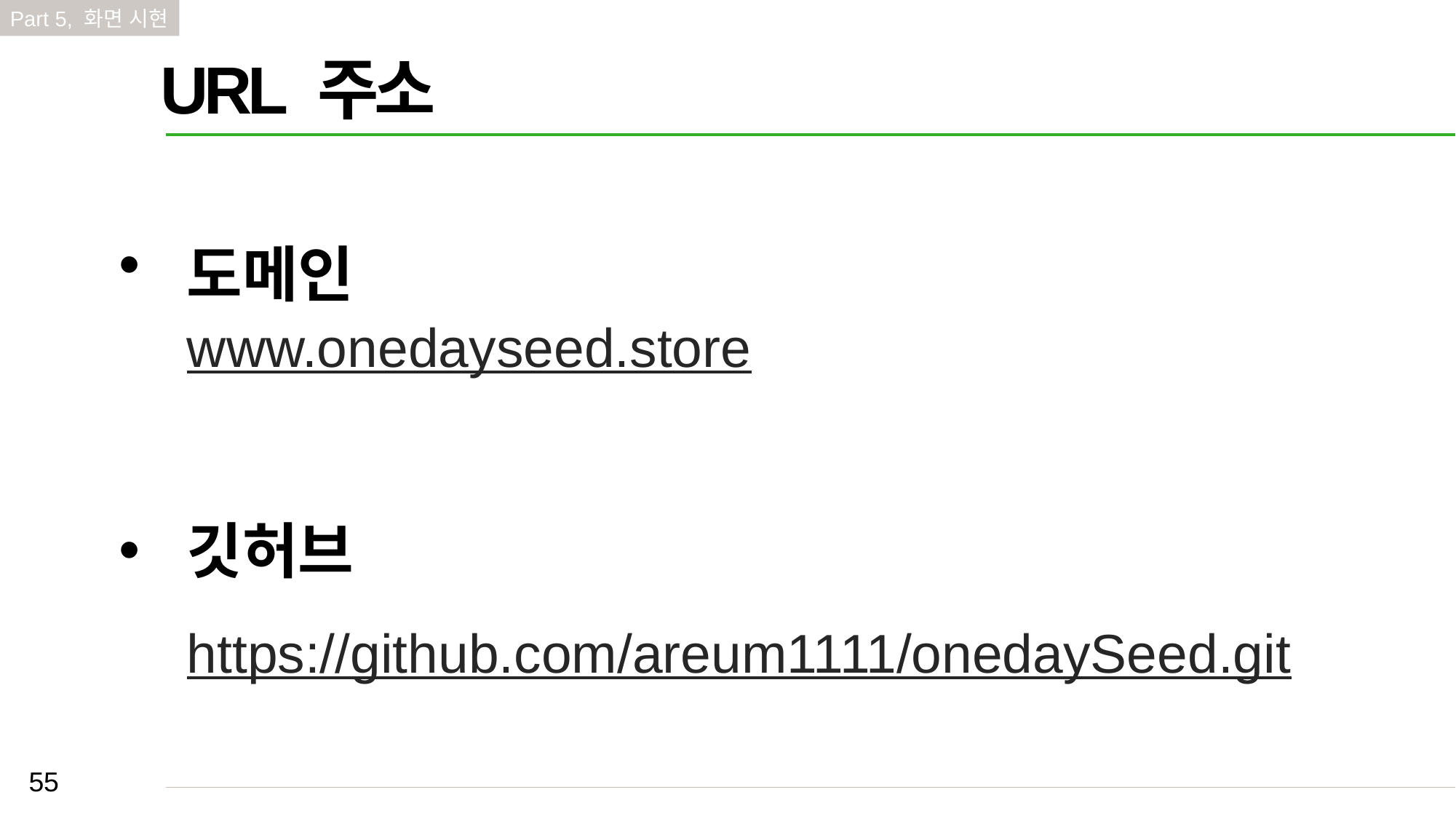

Part 5, 화면 시현
URL 주소
도메인
www.onedayseed.store

깃허브
https://github.com/areum1111/onedaySeed.git